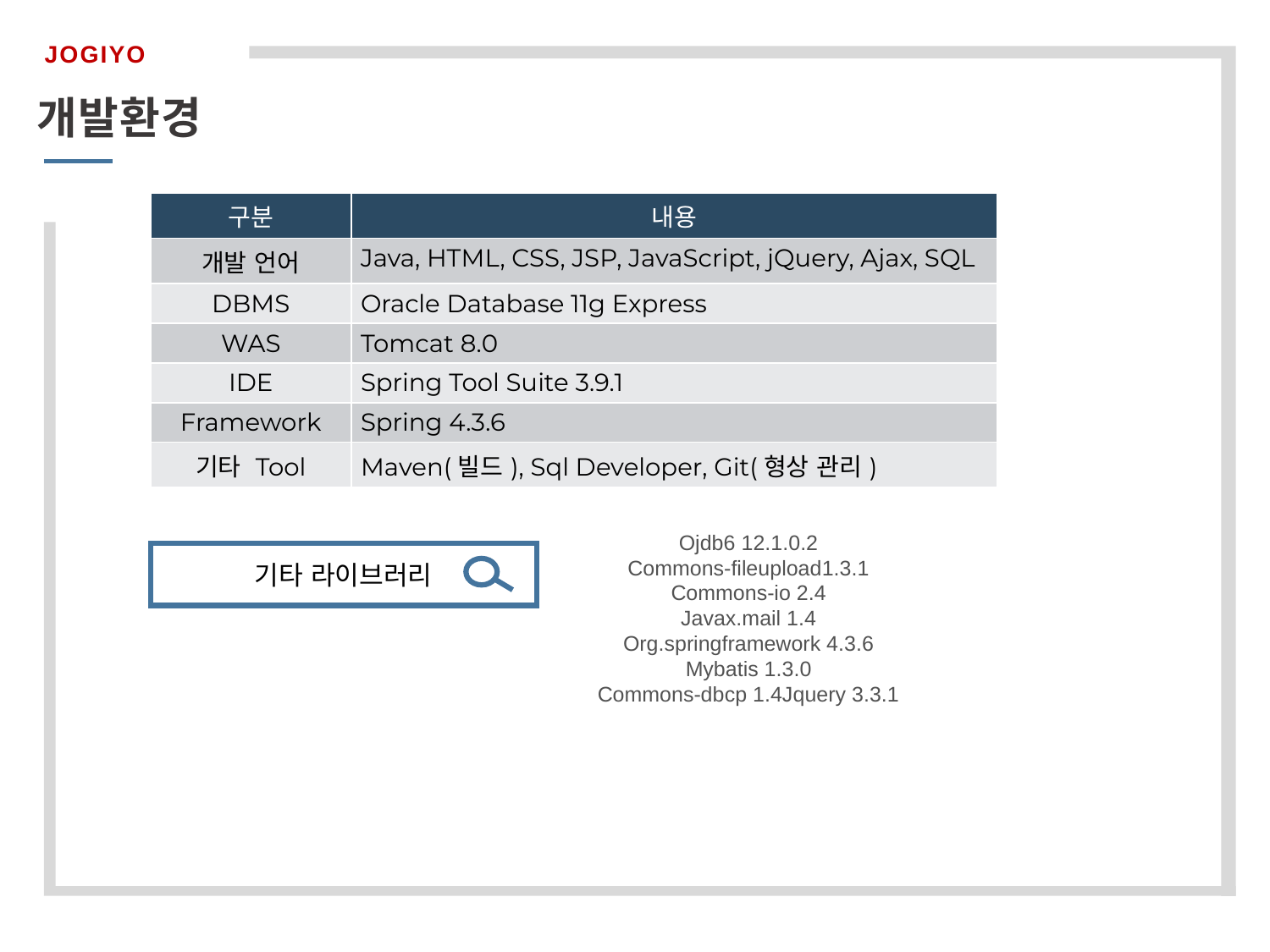

JOGIYO

개발환경
| 구분 | 내용 |
| --- | --- |
| 개발 언어 | Java, HTML, CSS, JSP, JavaScript, jQuery, Ajax, SQL |
| DBMS | Oracle Database 11g Express |
| WAS | Tomcat 8.0 |
| IDE | Spring Tool Suite 3.9.1 |
| Framework | Spring 4.3.6 |
| 기타 Tool | Maven(빌드), Sql Developer, Git(형상 관리) |
Ojdb6 12.1.0.2
Commons-fileupload1.3.1
Commons-io 2.4
Javax.mail 1.4
Org.springframework 4.3.6
Mybatis 1.3.0
Commons-dbcp 1.4Jquery 3.3.1
기타 라이브러리